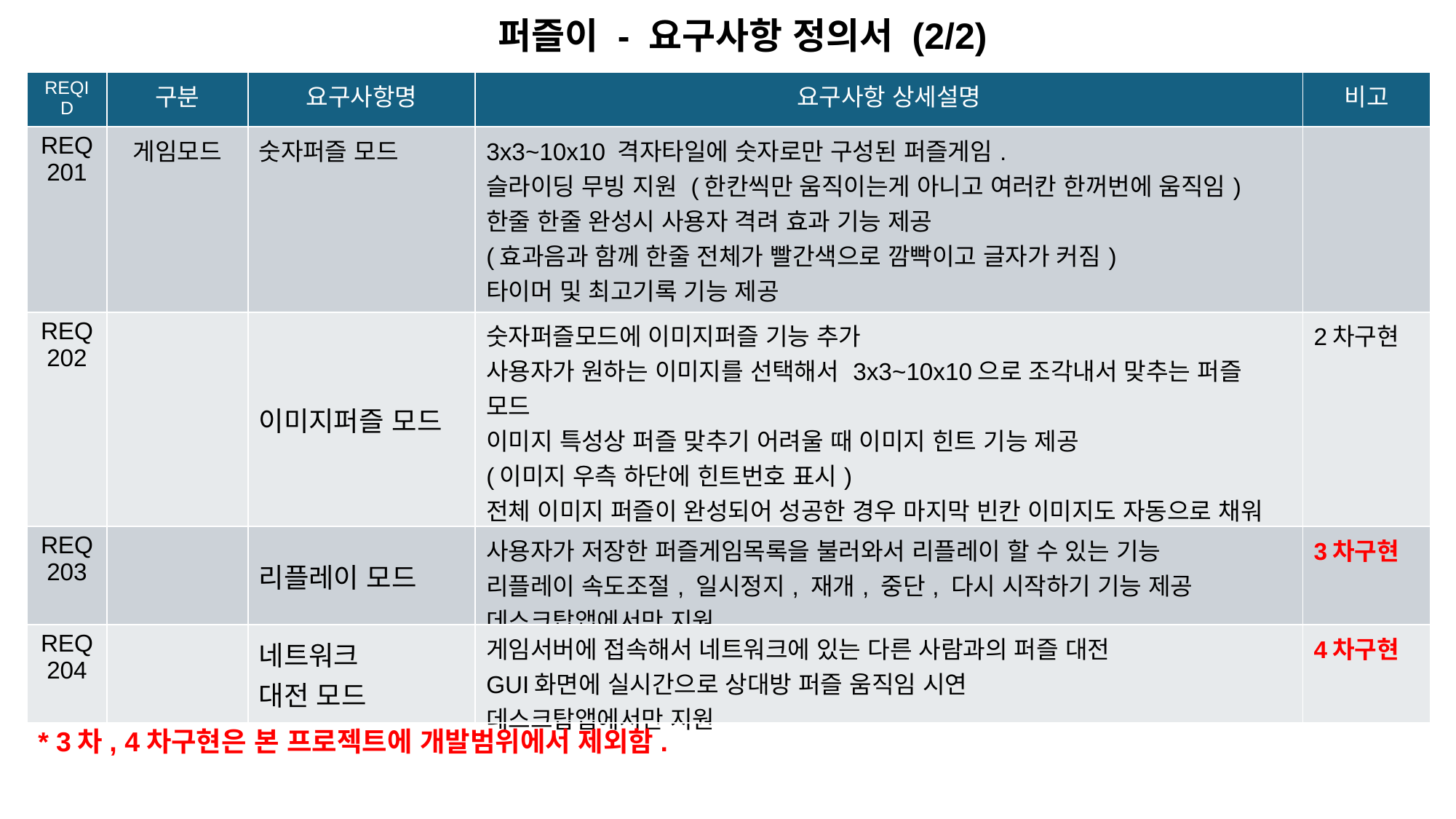

퍼즐이 - 요구사항 정의서 (2/2)
| REQID | 구분 | 요구사항명 | 요구사항 상세설명 | 비고 |
| --- | --- | --- | --- | --- |
| REQ201 | 게임모드 | 숫자퍼즐 모드 | 3x3~10x10 격자타일에 숫자로만 구성된 퍼즐게임. 슬라이딩 무빙 지원 (한칸씩만 움직이는게 아니고 여러칸 한꺼번에 움직임) 한줄 한줄 완성시 사용자 격려 효과 기능 제공 (효과음과 함께 한줄 전체가 빨간색으로 깜빡이고 글자가 커짐) 타이머 및 최고기록 기능 제공 배경음악, 클릭음, 성공 팡파레음 기능 및 사용자 설정 기능 |  |
| REQ202 |  | 이미지퍼즐 모드 | 숫자퍼즐모드에 이미지퍼즐 기능 추가 사용자가 원하는 이미지를 선택해서 3x3~10x10으로 조각내서 맞추는 퍼즐 모드 이미지 특성상 퍼즐 맞추기 어려울 때 이미지 힌트 기능 제공 (이미지 우측 하단에 힌트번호 표시) 전체 이미지 퍼즐이 완성되어 성공한 경우 마지막 빈칸 이미지도 자동으로 채워 전체 이미지 감상기능 | 2차구현 |
| REQ203 |  | 리플레이 모드 | 사용자가 저장한 퍼즐게임목록을 불러와서 리플레이 할 수 있는 기능 리플레이 속도조절, 일시정지, 재개, 중단, 다시 시작하기 기능 제공 데스크탑앱에서만 지원 | 3차구현 |
| REQ204 |  | 네트워크 대전 모드 | 게임서버에 접속해서 네트워크에 있는 다른 사람과의 퍼즐 대전 GUI화면에 실시간으로 상대방 퍼즐 움직임 시연 데스크탑앱에서만 지원 | 4차구현 |
* 3차, 4차구현은 본 프로젝트에 개발범위에서 제외함.